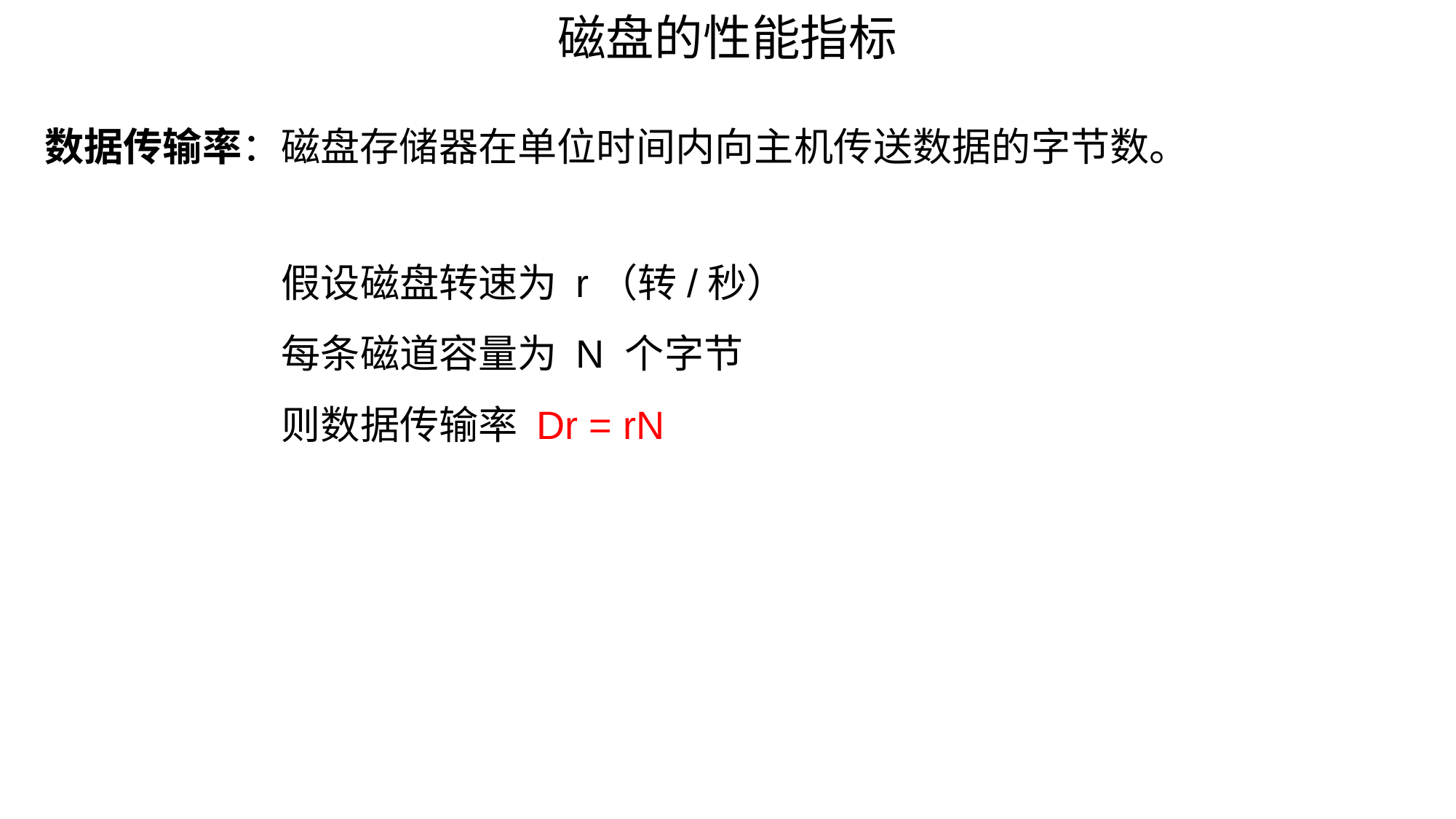

磁盘的性能指标
数据传输率：磁盘存储器在单位时间内向主机传送数据的字节数。
假设磁盘转速为 r（转/秒）
每条磁道容量为 N 个字节
则数据传输率 Dr = rN